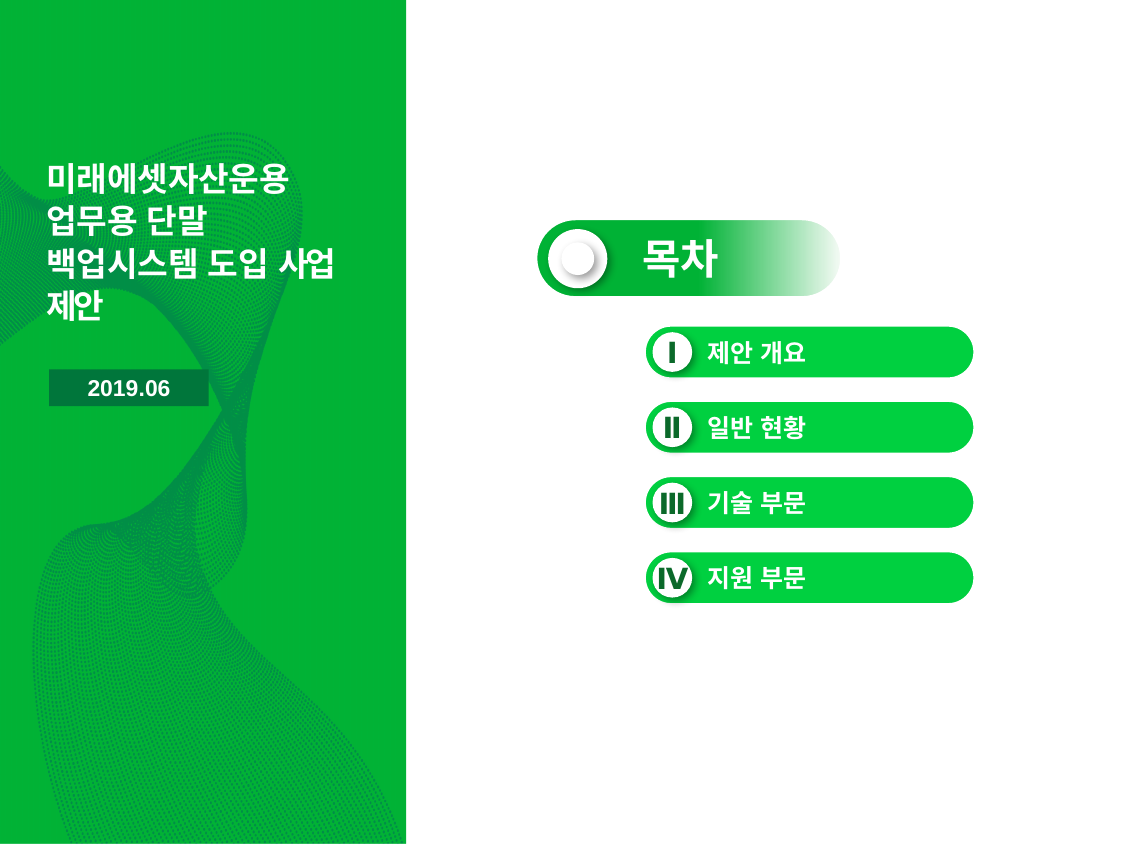

미래에셋자산운용
업무용 단말
백업시스템 도입 사업
제안
      목차

     제안 개요
Ⅰ
2019.06
     일반 현황
Ⅱ
     기술 부문
Ⅲ
     지원 부문
Ⅳ